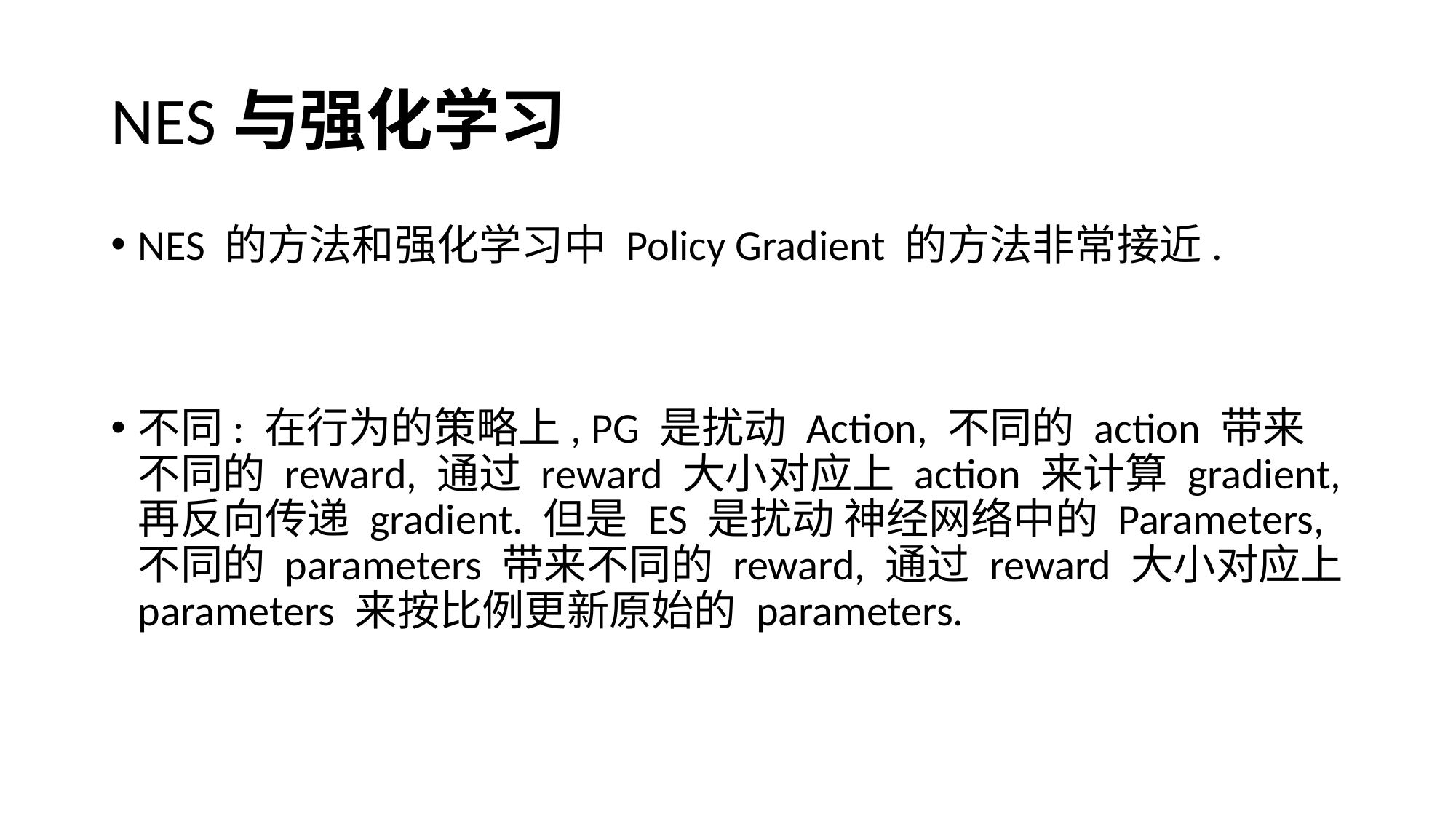

# NES与强化学习
NES 的方法和强化学习中 Policy Gradient 的方法非常接近.

不同: 在行为的策略上, PG 是扰动 Action, 不同的 action 带来不同的 reward, 通过 reward 大小对应上 action 来计算 gradient, 再反向传递 gradient. 但是 ES 是扰动 神经网络中的 Parameters, 不同的 parameters 带来不同的 reward, 通过 reward 大小对应上 parameters 来按比例更新原始的 parameters.